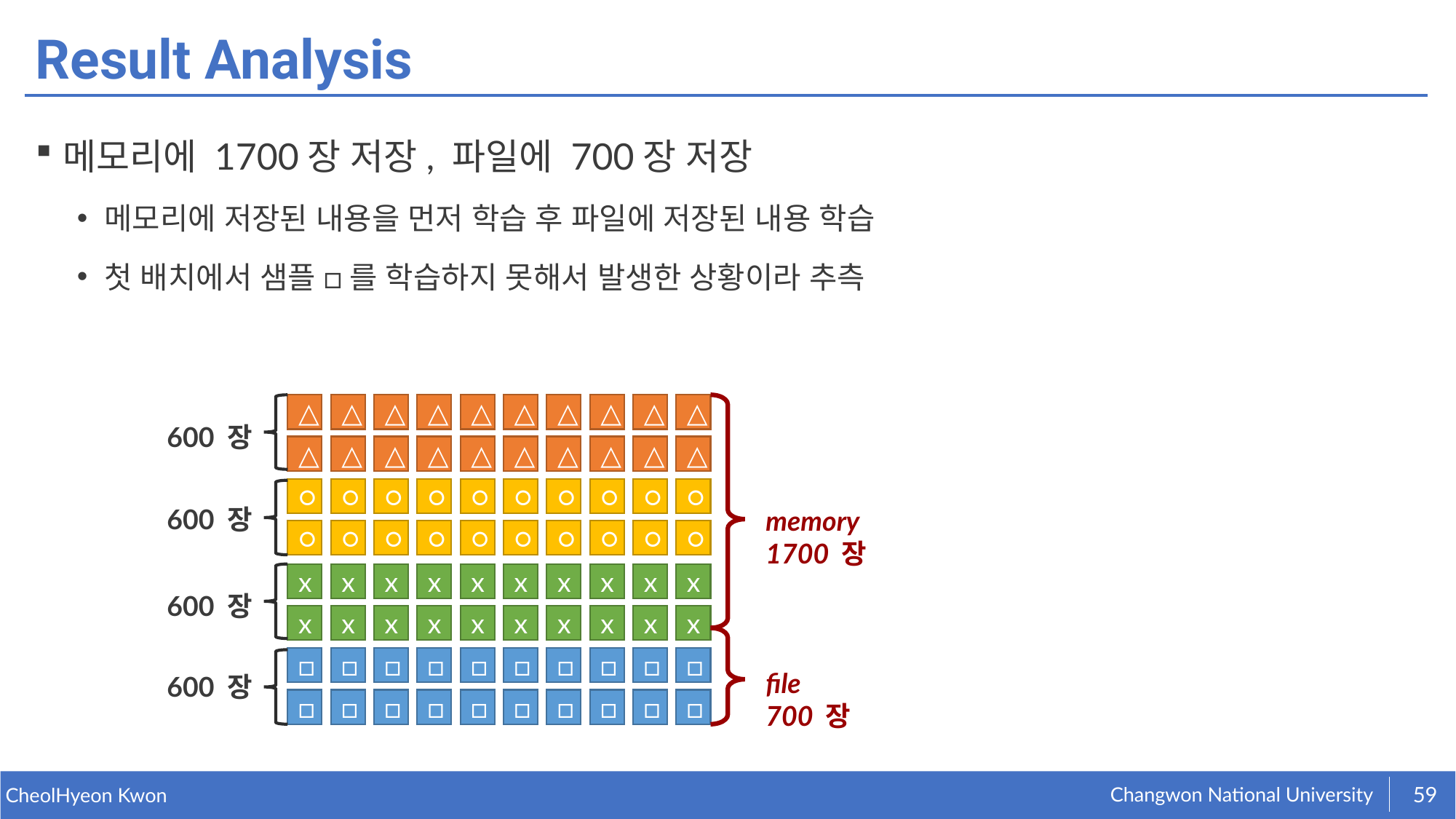

# Result Analysis
메모리에 1700장 저장, 파일에 700장 저장
메모리에 저장된 내용을 먼저 학습 후 파일에 저장된 내용 학습
첫 배치에서 샘플 □ 를 학습하지 못해서 발생한 상황이라 추측

△
△
△
△
△
△
△
△
△
△

600 장
△
△
△
△
△
△
△
△
△
△
○
○
○
○
○
○
○
○
○
○

600 장
memory
1700 장
○
○
○
○
○
○
○
○
○
○

x
x
x
x
x
x
x
x
x
x
600 장
x
x
x
x
x
x
x
x
x
x

□
□
□
□
□
□
□
□
□
□

file
700 장
600 장
□
□
□
□
□
□
□
□
□
□
59